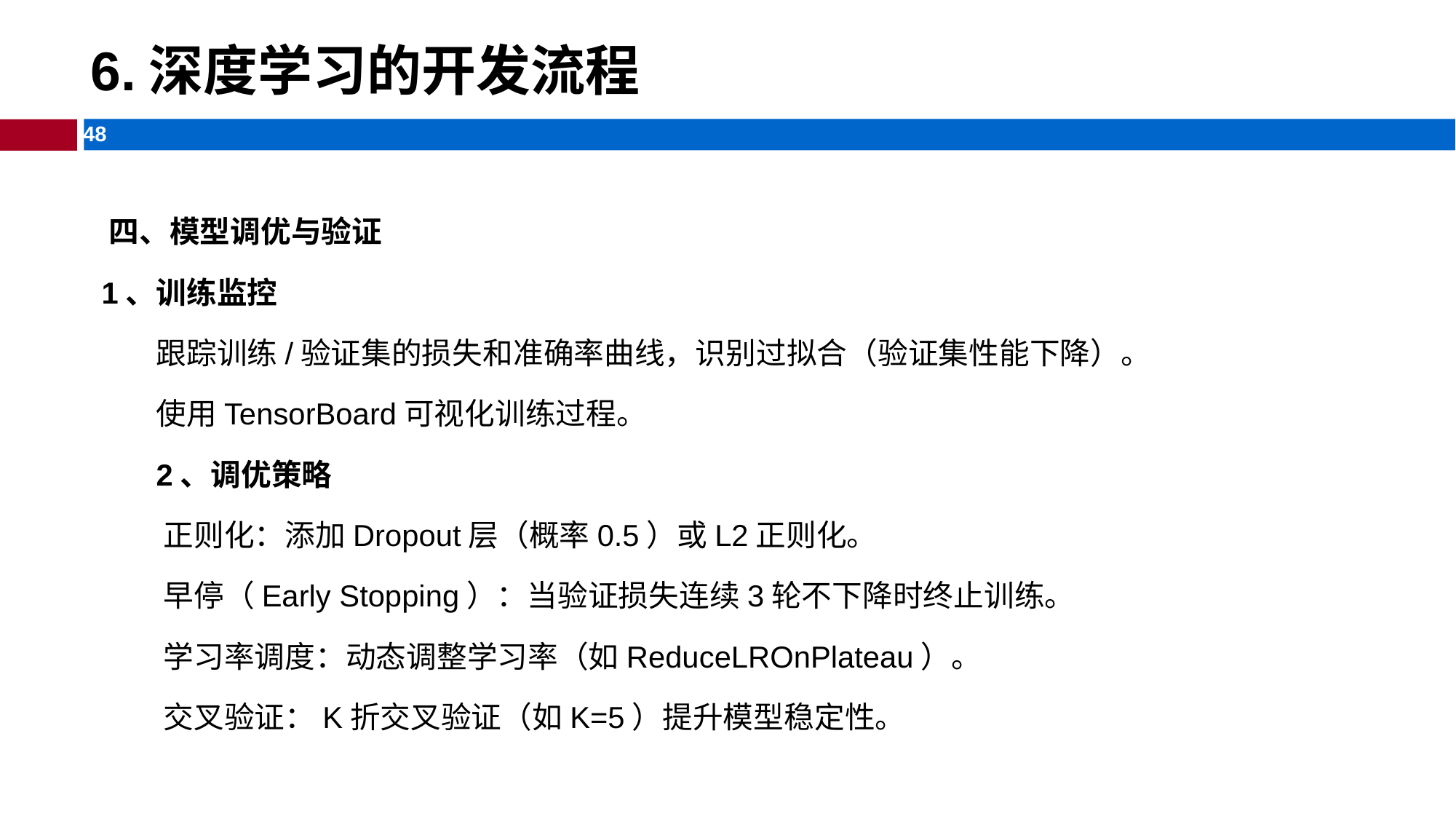

# 6.深度学习的开发流程
​​四、模型调优与验证​​
1、训练监控
跟踪训练/验证集的损失和准确率曲线，识别过拟合（验证集性能下降）。
使用TensorBoard可视化训练过程。
​​2、调优策略
​​正则化：添加Dropout层（概率0.5）或L2正则化。
​​早停（Early Stopping）：当验证损失连续3轮不下降时终止训练。
​​学习率调度：动态调整学习率（如ReduceLROnPlateau）。
​​交叉验证：K折交叉验证（如K=5）提升模型稳定性。